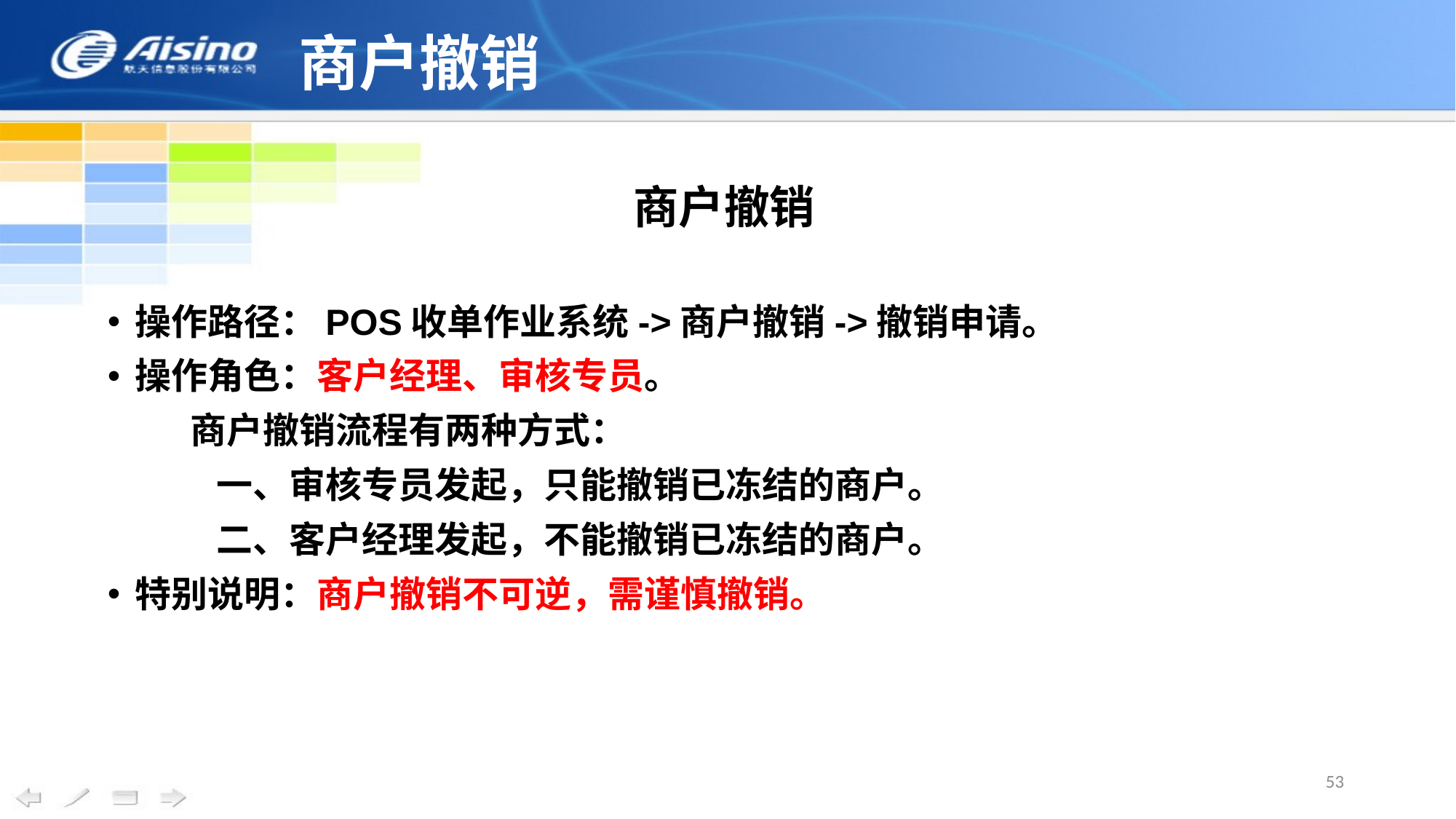

# 商户撤销
商户撤销

操作路径：POS收单作业系统->商户撤销->撤销申请。
操作角色：客户经理、审核专员。
         商户撤销流程有两种方式：
	一、审核专员发起，只能撤销已冻结的商户。
   	二、客户经理发起，不能撤销已冻结的商户。
特别说明：商户撤销不可逆，需谨慎撤销。

53